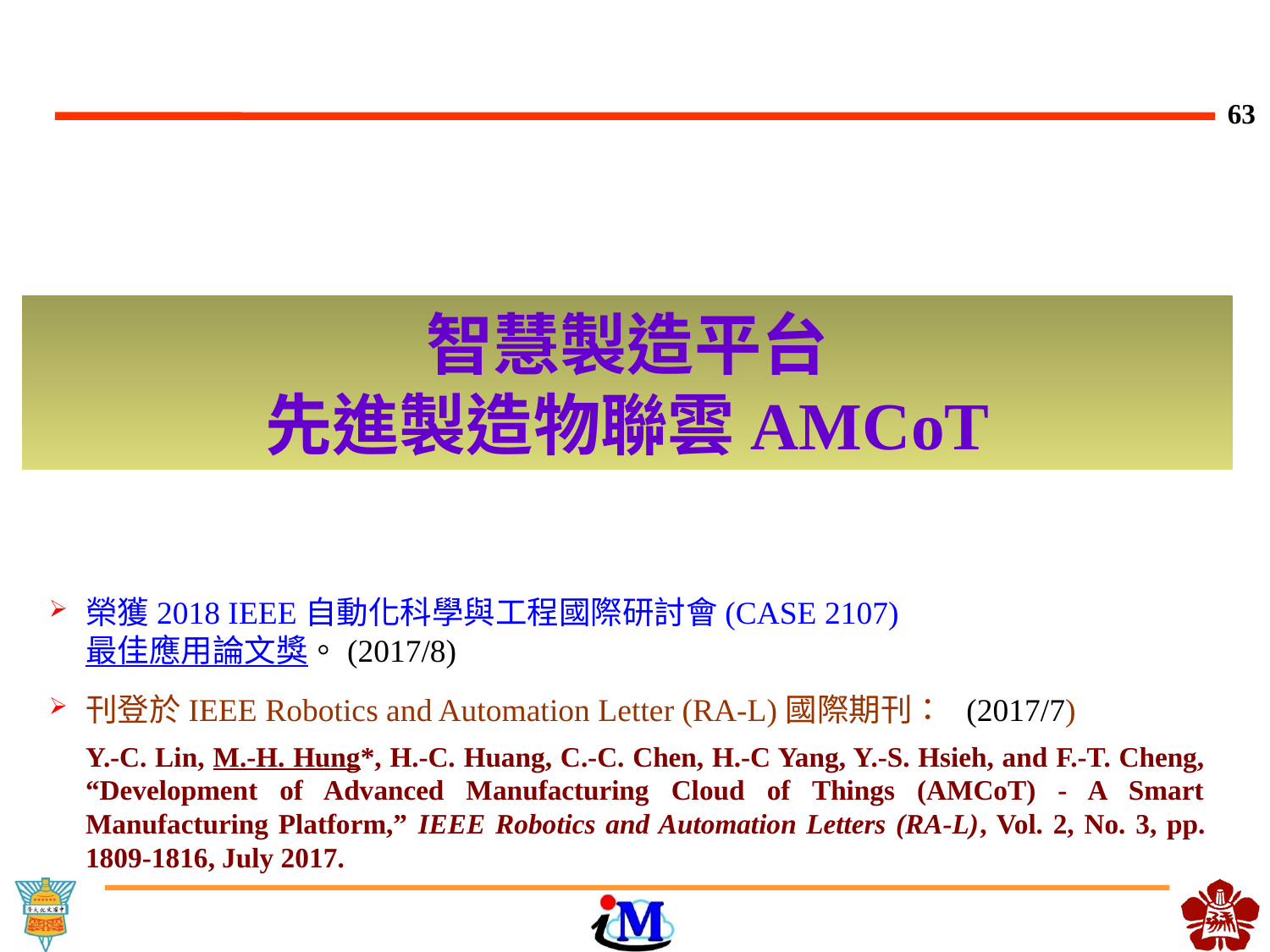

智慧製造平台
先進製造物聯雲AMCoT

榮獲2018 IEEE自動化科學與工程國際研討會(CASE 2107) 
最佳應用論文獎。(2017/8)
刊登於IEEE Robotics and Automation Letter (RA-L)國際期刊：  (2017/7)
Y.-C. Lin, M.-H. Hung*, H.-C. Huang, C.-C. Chen, H.-C Yang, Y.-S. Hsieh, and F.-T. Cheng, “Development of Advanced Manufacturing Cloud of Things (AMCoT) - A Smart Manufacturing Platform,” IEEE Robotics and Automation Letters (RA-L), Vol. 2, No. 3, pp. 1809-1816, July 2017.